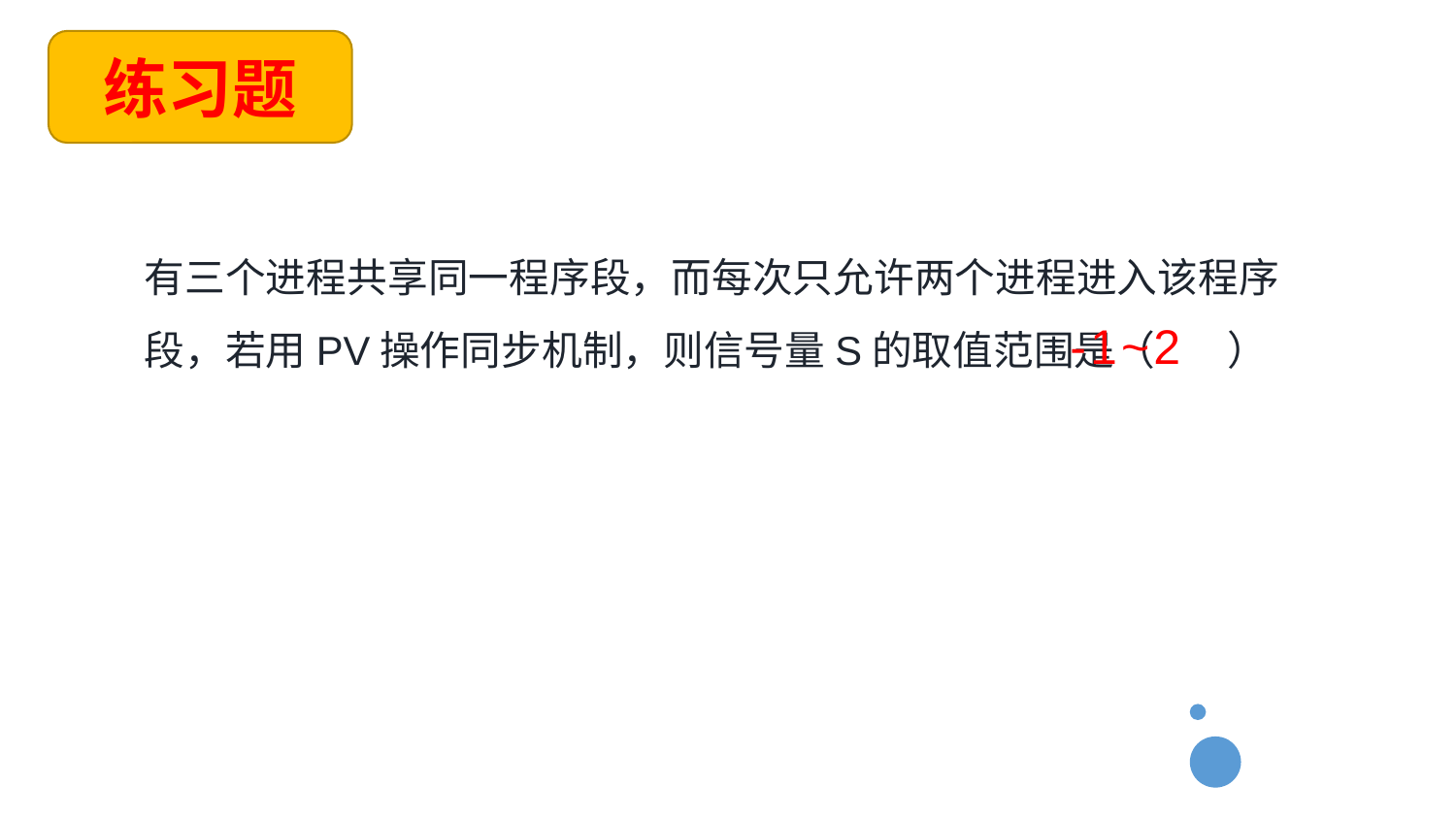

练习题
有三个进程共享同一程序段，而每次只允许两个进程进入该程序段，若用PV操作同步机制，则信号量S的取值范围是（        ）
-1~2